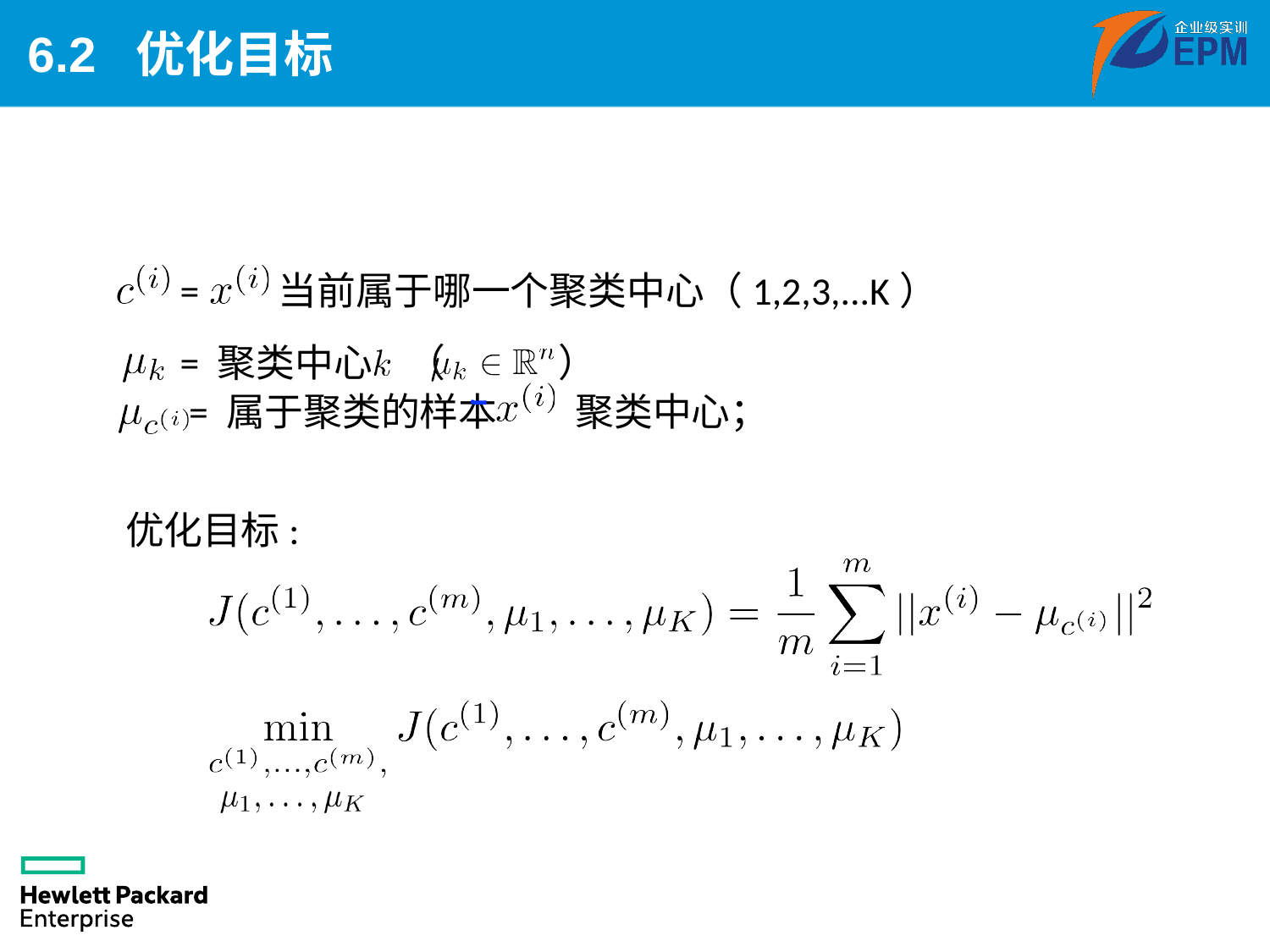

# 6.2  优化目标

=        当前属于哪一个聚类中心（1,2,3,...K）
= 聚类中心    （             ）
 = 属于聚类的样本         聚类中心；

优化目标: